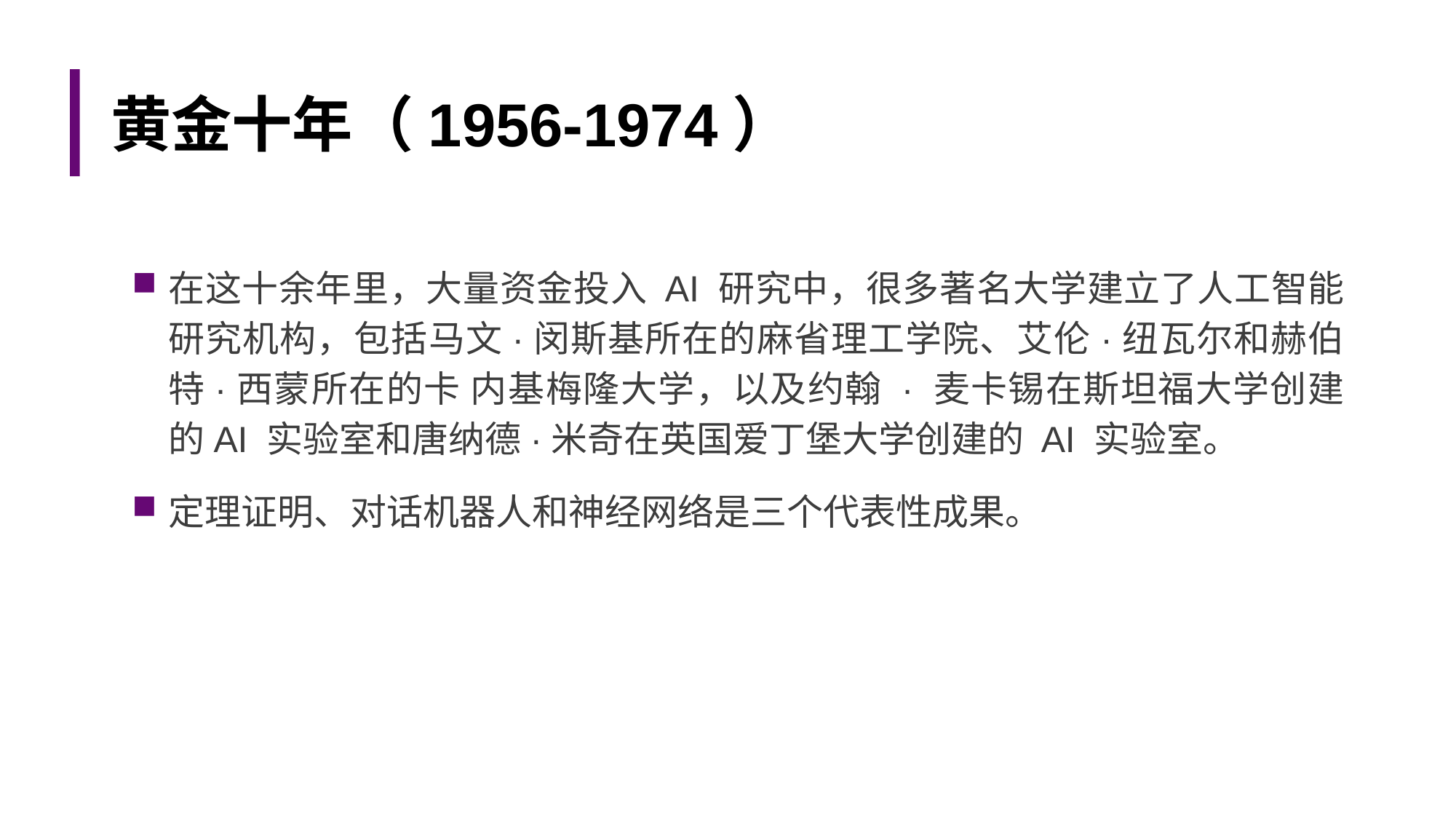

# 黄金十年（1956-1974）
在这十余年里，大量资金投入 AI 研究中，很多著名大学建立了人工智能研究机构，包括马文·闵斯基所在的麻省理工学院、艾伦·纽瓦尔和赫伯特·西蒙所在的卡 内基梅隆大学，以及约翰 · 麦卡锡在斯坦福大学创建的AI 实验室和唐纳德·米奇在英国爱丁堡大学创建的 AI 实验室。
定理证明、对话机器人和神经网络是三个代表性成果。